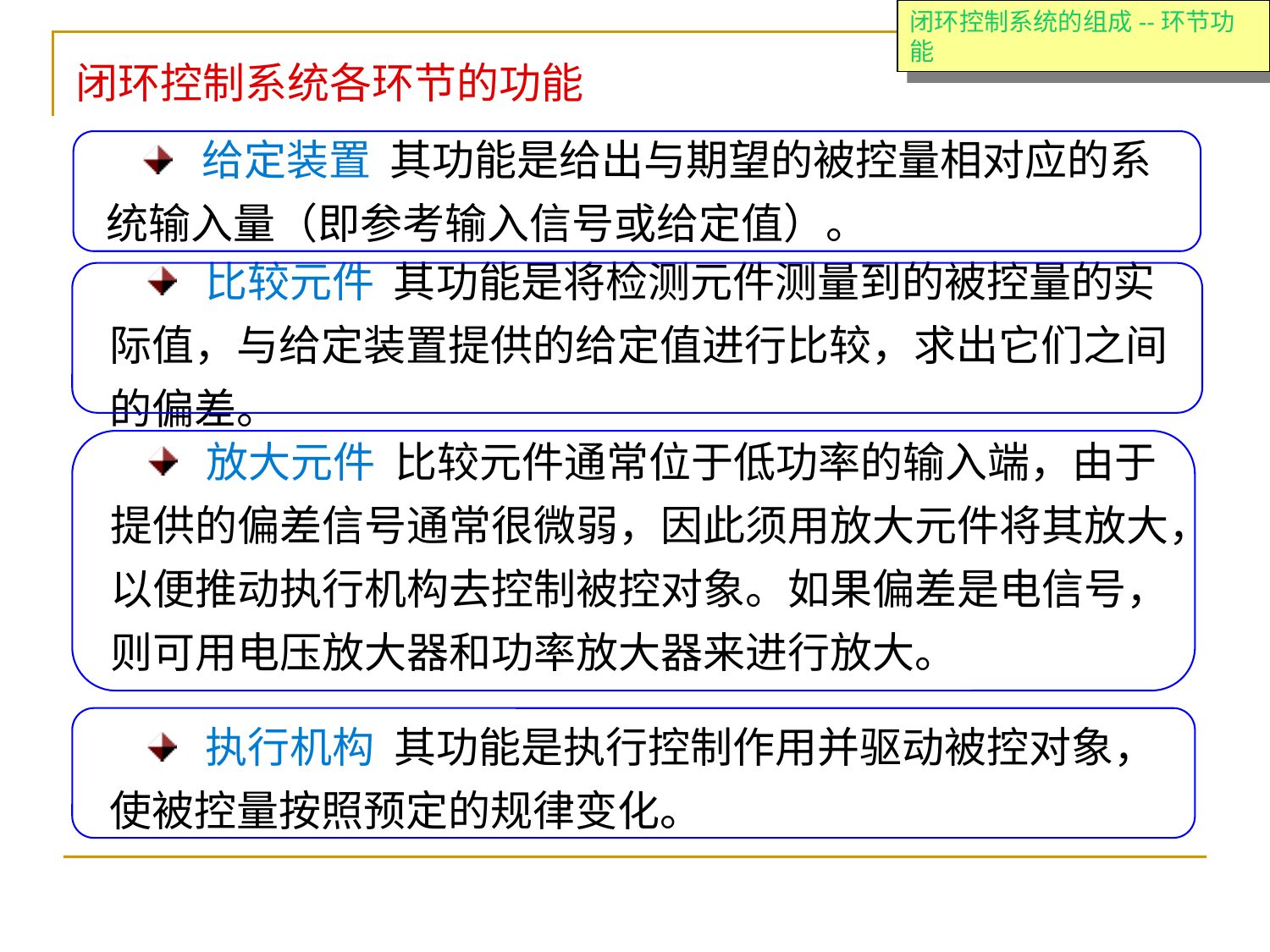

闭环控制系统的组成--环节功能
闭环控制系统各环节的功能
  给定装置  其功能是给出与期望的被控量相对应的系统输入量（即参考输入信号或给定值）。

  比较元件  其功能是将检测元件测量到的被控量的实际值，与给定装置提供的给定值进行比较，求出它们之间的偏差。

  放大元件  比较元件通常位于低功率的输入端，由于提供的偏差信号通常很微弱，因此须用放大元件将其放大，以便推动执行机构去控制被控对象。如果偏差是电信号，则可用电压放大器和功率放大器来进行放大。

  执行机构  其功能是执行控制作用并驱动被控对象，使被控量按照预定的规律变化。

27